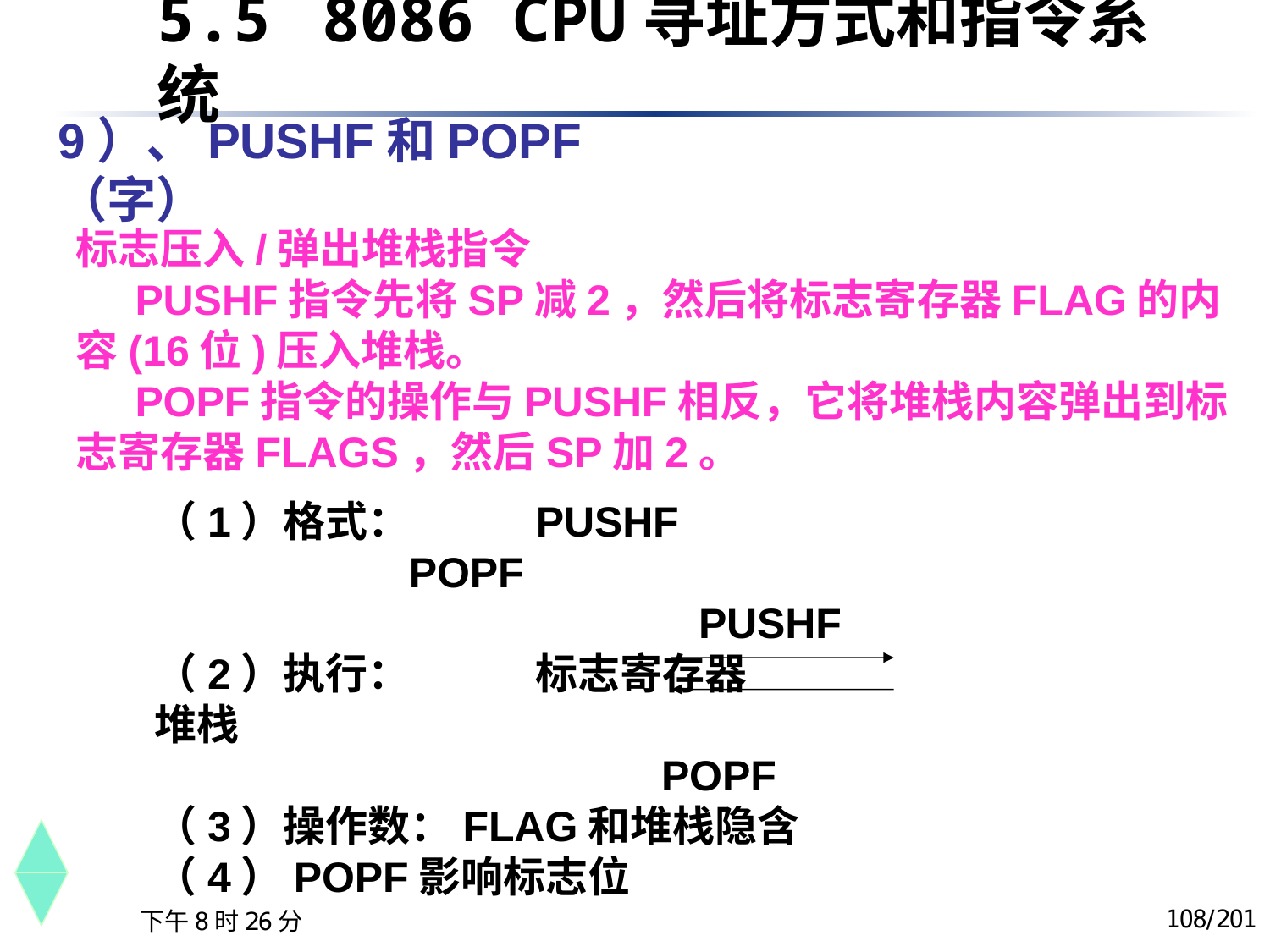

5.5	 8086 CPU寻址方式和指令系统
# 9）、PUSHF和POPF（字）
标志压入/弹出堆栈指令
     PUSHF指令先将SP减2，然后将标志寄存器FLAG的内容(16位)压入堆栈。
     POPF指令的操作与PUSHF相反，它将堆栈内容弹出到标志寄存器FLAGS，然后SP加2。
（1）格式： 	PUSHF
		POPF
				   PUSHF
（2）执行：	标志寄存器	 		堆栈
	                                POPF
（3）操作数：FLAG和堆栈隐含
（4）POPF影响标志位

108/201
下午8时26分